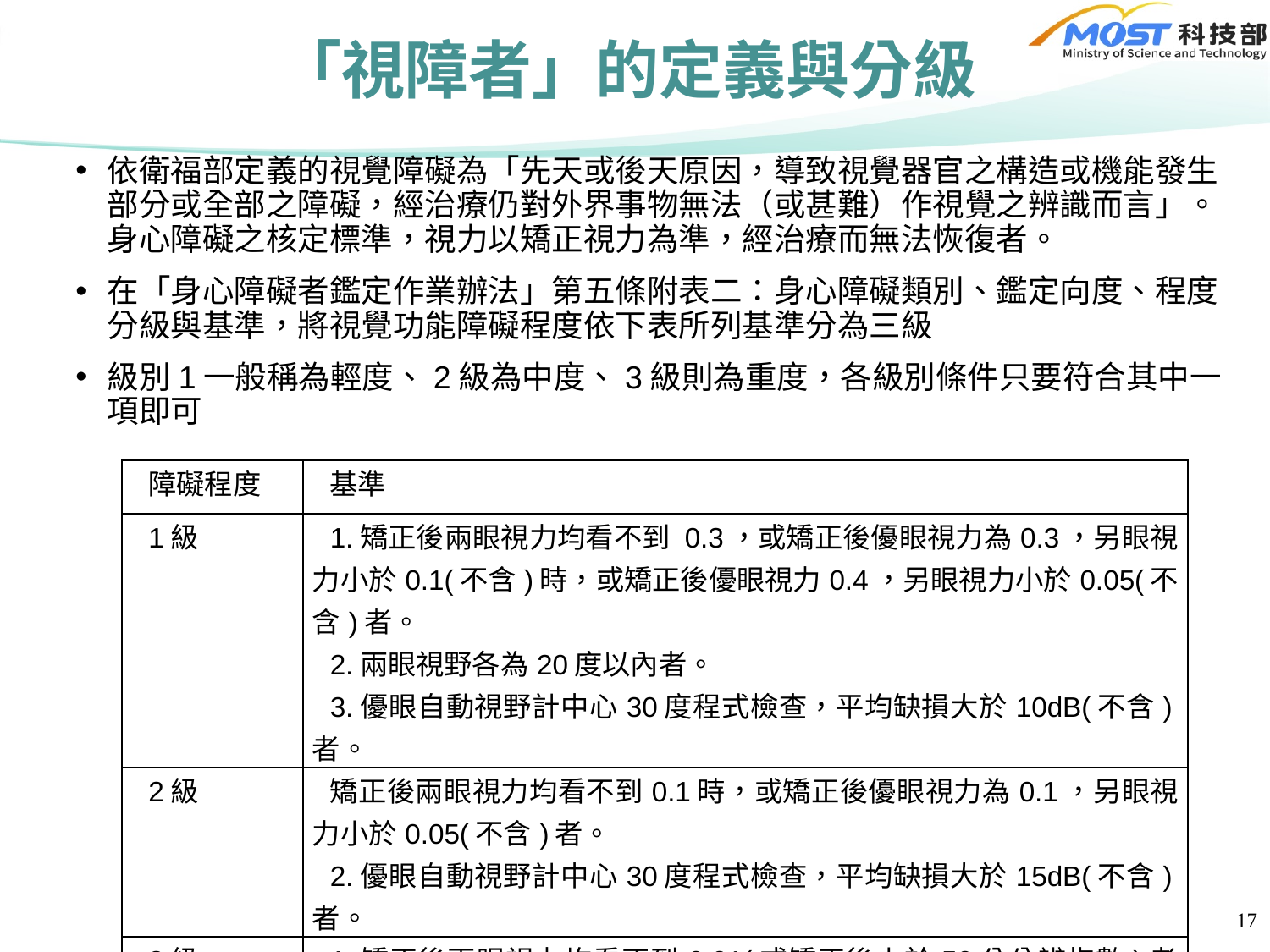

# 「視障者」的定義與分級
依衛福部定義的視覺障礙為「先天或後天原因，導致視覺器官之構造或機能發生部分或全部之障礙，經治療仍對外界事物無法（或甚難）作視覺之辨識而言」。身心障礙之核定標準，視力以矯正視力為準，經治療而無法恢復者。
在「身心障礙者鑑定作業辦法」第五條附表二：身心障礙類別、鑑定向度、程度分級與基準，將視覺功能障礙程度依下表所列基準分為三級
級別1一般稱為輕度、2級為中度、3級則為重度，各級別條件只要符合其中一項即可

| 障礙程度 | 基準 |
| --- | --- |
| 1級 | 1.矯正後兩眼視力均看不到 0.3，或矯正後優眼視力為0.3，另眼視力小於0.1(不含)時，或矯正後優眼視力0.4，另眼視力小於0.05(不含)者。 2.兩眼視野各為20度以內者。 3.優眼自動視野計中心30度程式檢查，平均缺損大於10dB(不含)者。 |
| 2級 | 矯正後兩眼視力均看不到0.1時，或矯正後優眼視力為0.1，另眼視力小於0.05(不含)者。 2.優眼自動視野計中心30度程式檢查，平均缺損大於15dB(不含)者。 |
| 3級 | 1.矯正後兩眼視力均看不到0.01(或矯正後小於50公分辨指數)者。 2.優眼自動視野計中心30度程式檢查，平均缺損大於20dB(不含)者。 |
17